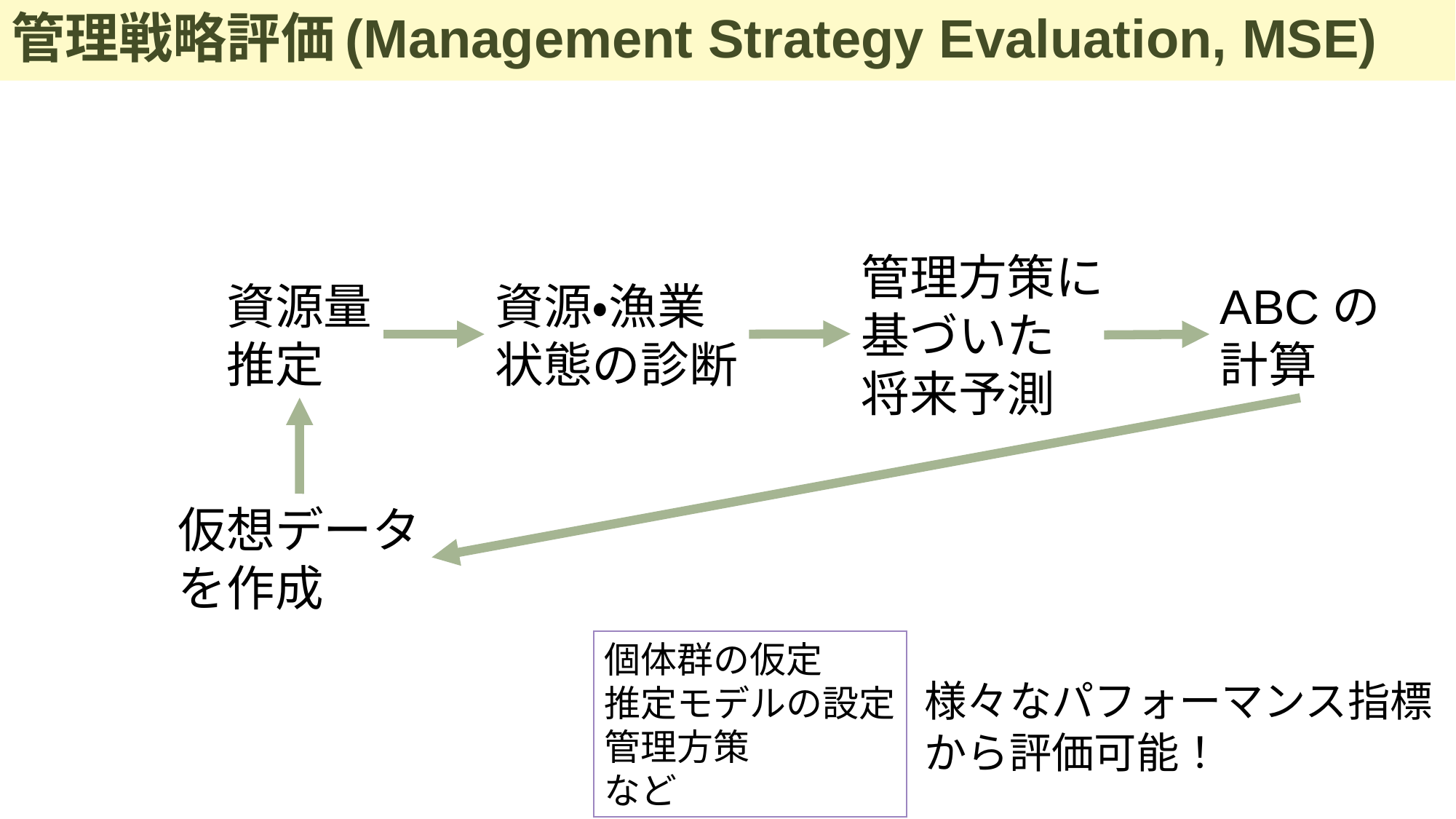

# 管理戦略評価(Management Strategy Evaluation, MSE)
管理方策に
基づいた
将来予測
資源量
推定
資源・漁業
状態の診断
ABCの
計算
仮想データ
を作成
個体群の仮定
推定モデルの設定
管理方策
など
様々なパフォーマンス指標
から評価可能！